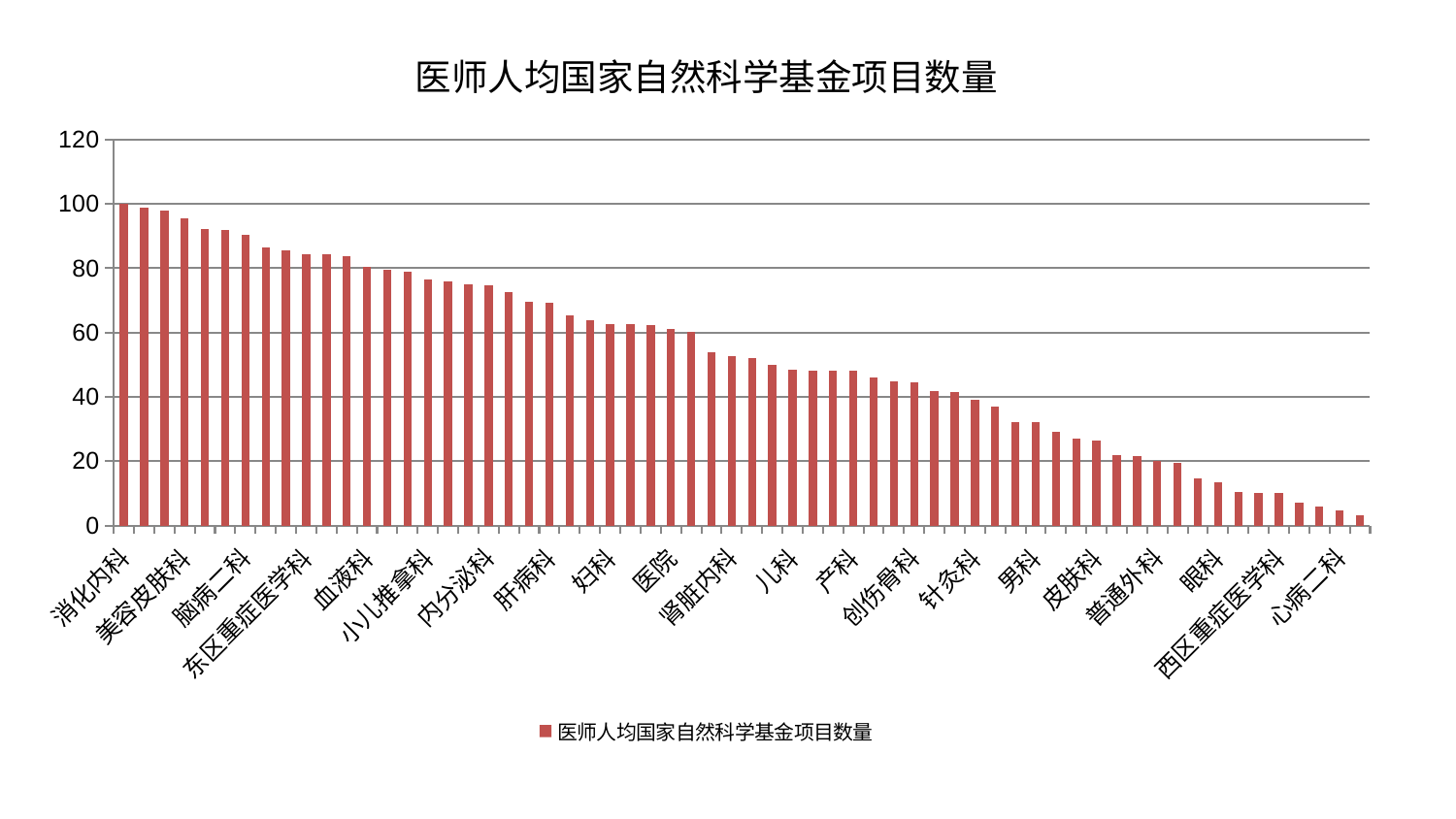

### Chart: 医师人均国家自然科学基金项目数量

| Category | 医师人均国家自然科学基金项目数量 |
|---|---|
| 消化内科 | 100.00000000000001 |
| 脊柱骨科 | 98.96283013317593 |
| 肿瘤内科 | 97.84886432287496 |
| 美容皮肤科 | 95.6451138205283 |
| 康复科 | 92.26592995523913 |
| 心血管内科 | 91.92823572060391 |
| 脑病二科 | 90.43098678575544 |
| 脾胃病科 | 86.53745418740415 |
| 心病四科 | 85.52500106382344 |
| 东区重症医学科 | 84.41467820674437 |
| 重症医学科 | 84.35961604143318 |
| 神经外科 | 83.6255908346927 |
| 血液科 | 80.54339499124261 |
| 身心医学科 | 79.46799779976219 |
| 肾病科 | 79.04454647410907 |
| 小儿推拿科 | 76.39534991633228 |
| 骨科 | 75.95710179264027 |
| 脑病三科 | 74.8693884366662 |
| 内分泌科 | 74.56658339859348 |
| 口腔科 | 72.6376287260609 |
| 脾胃科消化科合并 | 69.48460183808893 |
| 肝病科 | 69.1444673028446 |
| 泌尿外科 | 65.2623196645434 |
| 治未病中心 | 63.827882304841424 |
| 妇科 | 62.705471347261586 |
| 推拿科 | 62.646760526757525 |
| 显微骨科 | 62.29172303466995 |
| 医院 | 61.04874968667895 |
| 小儿骨科 | 60.082630133512936 |
| 肝胆外科 | 53.83100863146489 |
| 肾脏内科 | 52.57499055814872 |
| 风湿病科 | 51.952275132528996 |
| 乳腺甲状腺外科 | 49.86425601849749 |
| 儿科 | 48.554676750635885 |
| 呼吸内科 | 48.21368505353002 |
| 肛肠科 | 48.08884079680449 |
| 产科 | 48.075292301697544 |
| 胸外科 | 46.0881630064576 |
| 心病三科 | 44.79541335527655 |
| 创伤骨科 | 44.583677333820766 |
| 综合内科 | 41.75274407090469 |
| 神经内科 | 41.372005412095774 |
| 针灸科 | 38.97266866335552 |
| 妇科妇二科合并 | 36.84296630494281 |
| 周围血管科 | 32.200317980857406 |
| 男科 | 32.007792589200655 |
| 运动损伤骨科 | 28.97915022437459 |
| 关节骨科 | 26.933627650606198 |
| 皮肤科 | 26.255890238671775 |
| 耳鼻喉科 | 21.89169825897136 |
| 妇二科 | 21.546424002538863 |
| 普通外科 | 20.194830342402543 |
| 老年医学科 | 19.324534566056535 |
| 脑病一科 | 14.66175876815347 |
| 眼科 | 13.544830718885361 |
| 心病一科 | 10.47293952679082 |
| 中医外治中心 | 10.175775537210257 |
| 西区重症医学科 | 9.979547535184265 |
| 东区肾病科 | 7.22488323164954 |
| 中医经典科 | 5.929832541869257 |
| 心病二科 | 4.790377043765659 |
| 微创骨科 | 3.192851030604233 |
253